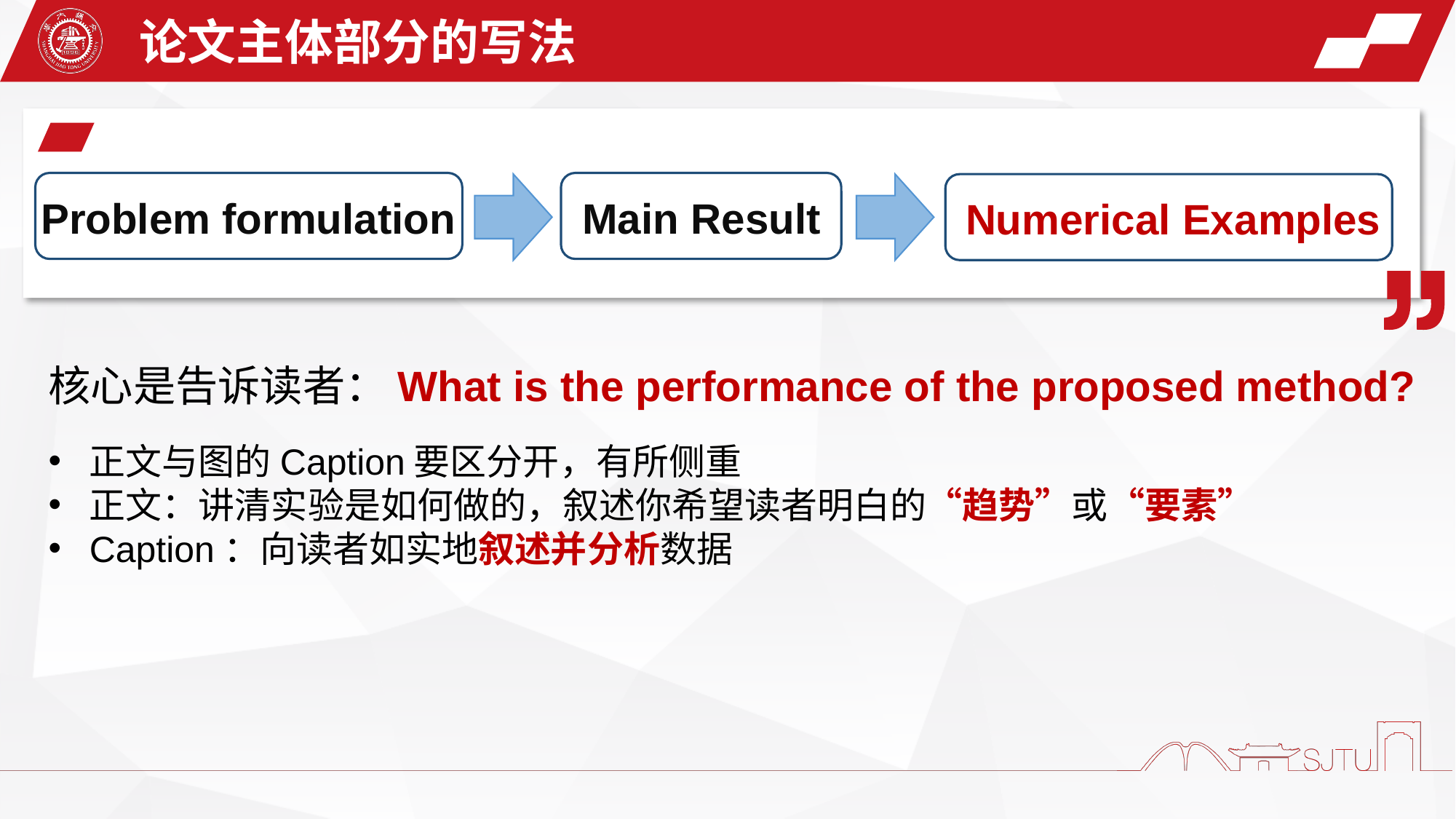

论文主体部分的写法

Problem formulation
Main Result
Numerical Examples

核心是告诉读者：What is the performance of the proposed method?
正文与图的Caption要区分开，有所侧重
正文：讲清实验是如何做的，叙述你希望读者明白的“趋势”或“要素”
Caption：向读者如实地叙述并分析数据